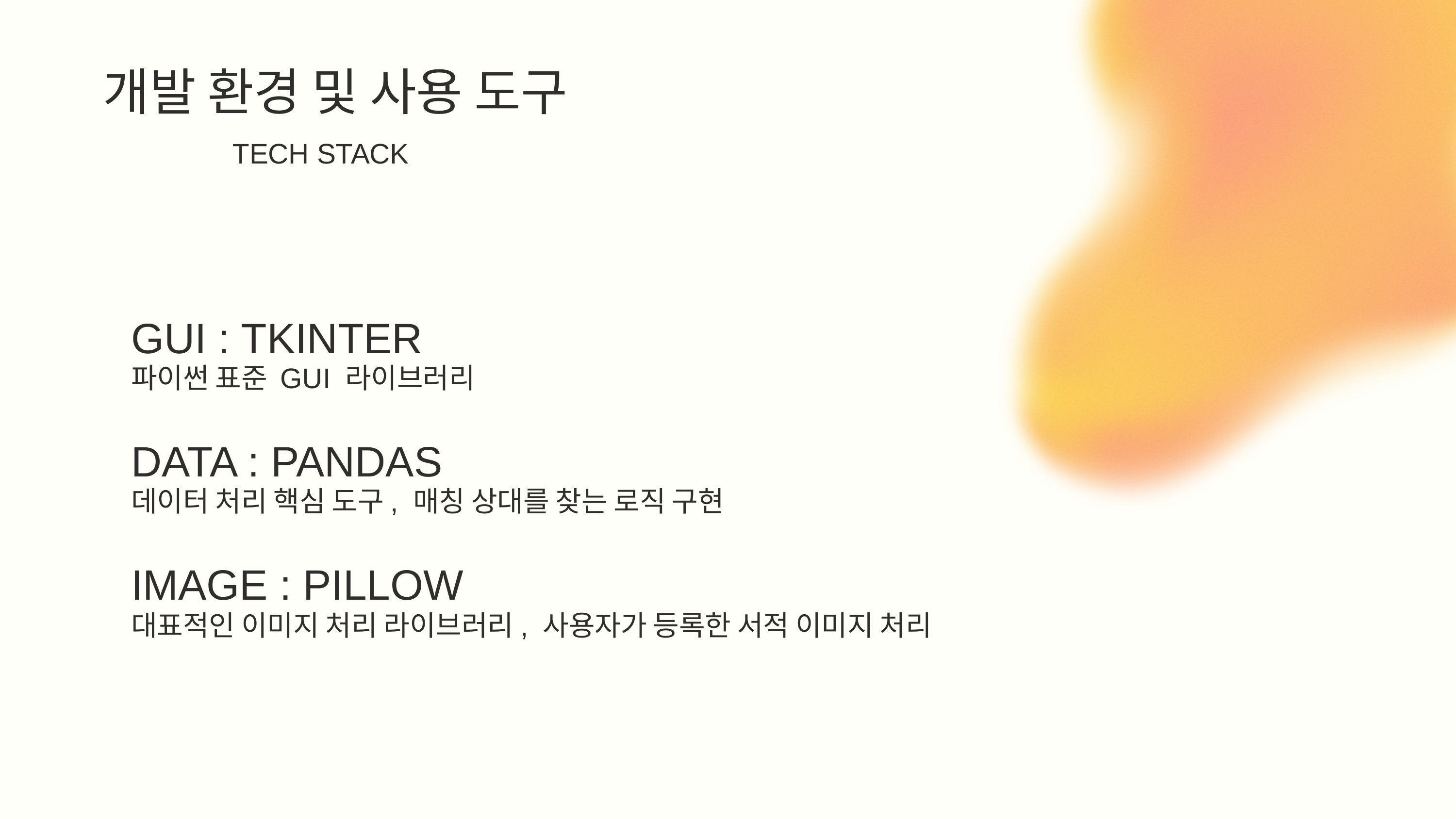

개발 환경 및 사용 도구
TECH STACK
GUI : TKINTER
파이썬 표준 GUI 라이브러리
DATA : PANDAS
데이터 처리 핵심 도구, 매칭 상대를 찾는 로직 구현
IMAGE : PILLOW
대표적인 이미지 처리 라이브러리, 사용자가 등록한 서적 이미지 처리